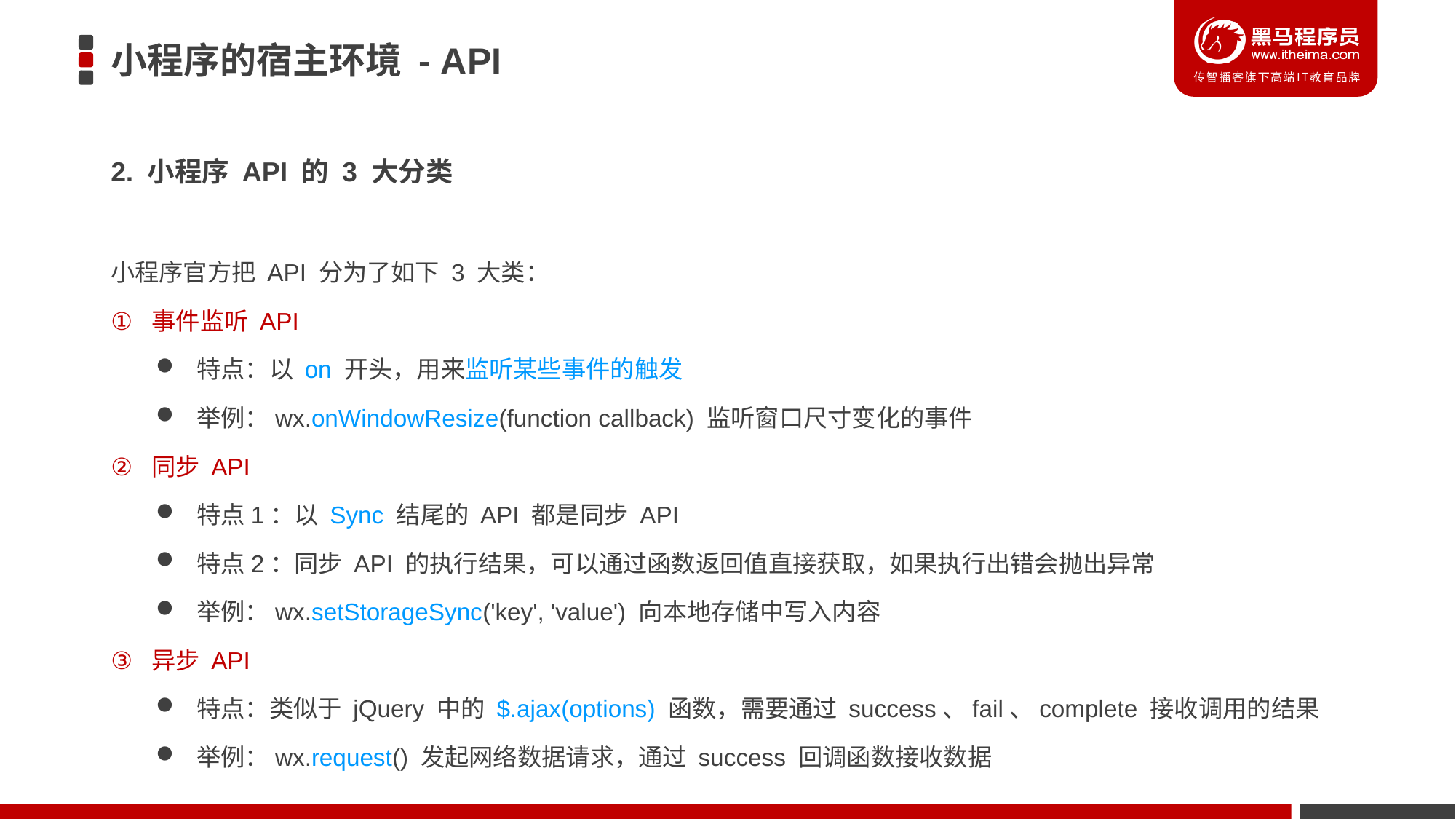

# 小程序的宿主环境 - API
2. 小程序 API 的 3 大分类
小程序官方把 API 分为了如下 3 大类：
事件监听 API
特点：以 on 开头，用来监听某些事件的触发
举例：wx.onWindowResize(function callback) 监听窗口尺寸变化的事件
同步 API
特点1：以 Sync 结尾的 API 都是同步 API
特点2：同步 API 的执行结果，可以通过函数返回值直接获取，如果执行出错会抛出异常
举例：wx.setStorageSync('key', 'value') 向本地存储中写入内容
异步 API
特点：类似于 jQuery 中的 $.ajax(options) 函数，需要通过 success、fail、complete 接收调用的结果
举例：wx.request() 发起网络数据请求，通过 success 回调函数接收数据